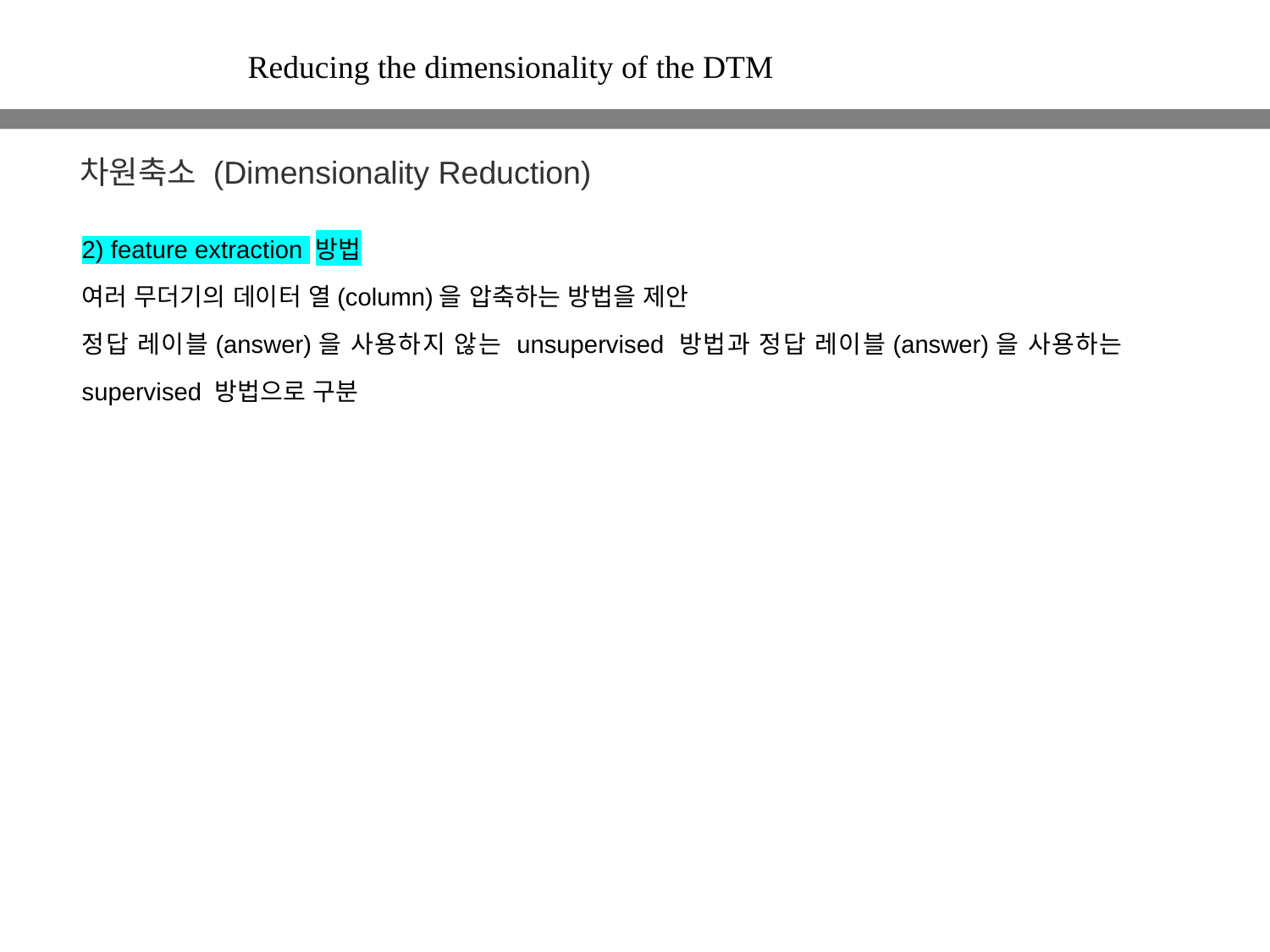

Reducing the dimensionality of the DTM

차원축소 (Dimensionality Reduction)
2) feature extraction 방법
여러 무더기의 데이터 열(column)을 압축하는 방법을 제안
정답 레이블(answer)을 사용하지 않는 unsupervised 방법과 정답 레이블(answer)을 사용하는 supervised 방법으로 구분